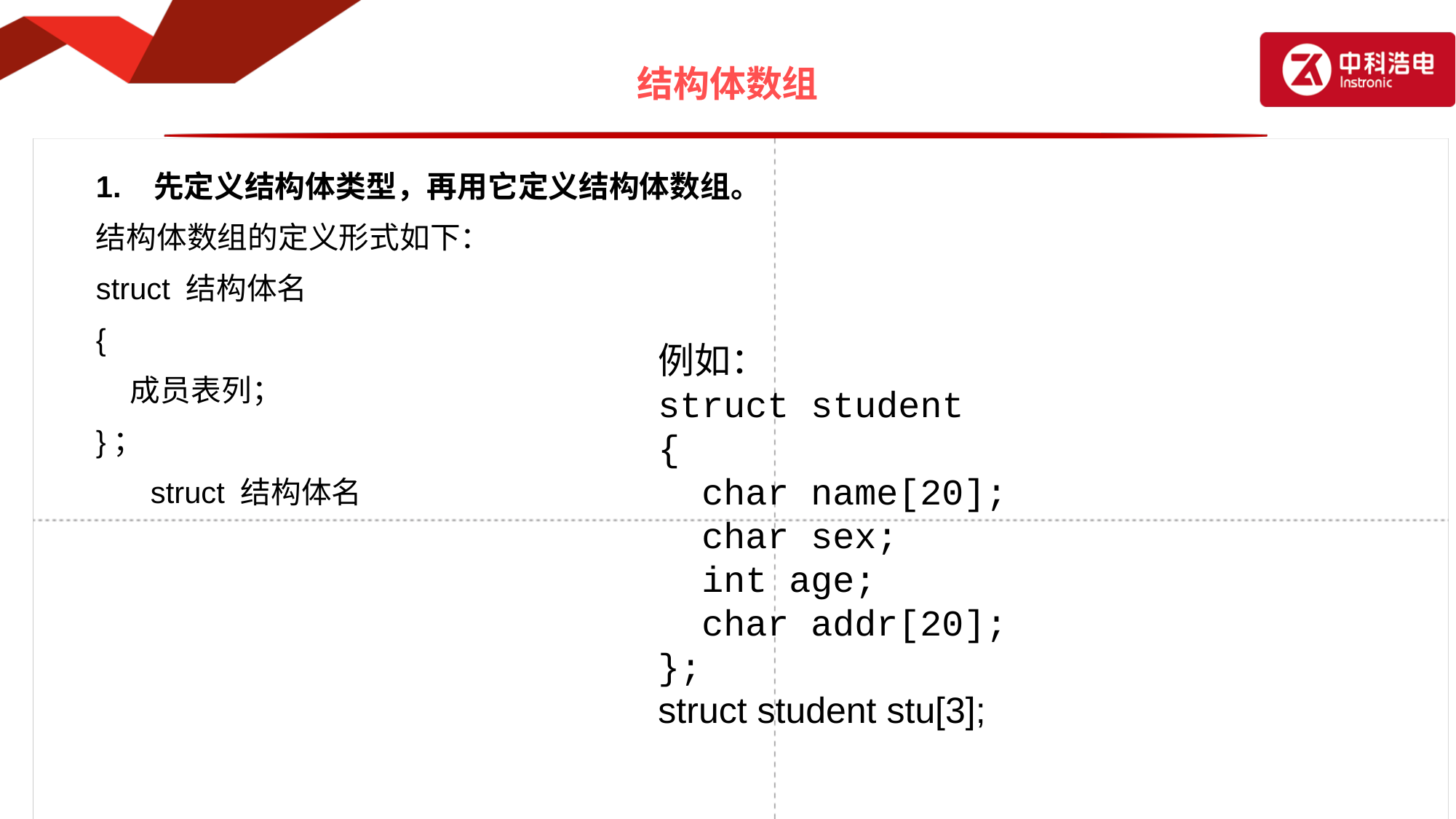

# 结构体数组
1.   先定义结构体类型，再用它定义结构体数组。
结构体数组的定义形式如下：
struct 结构体名
{
    成员表列；
}；
	struct 结构体名

例如：
struct student
{
  char name[20];
  char sex;
  int age;
  char addr[20];
};
struct student stu[3];